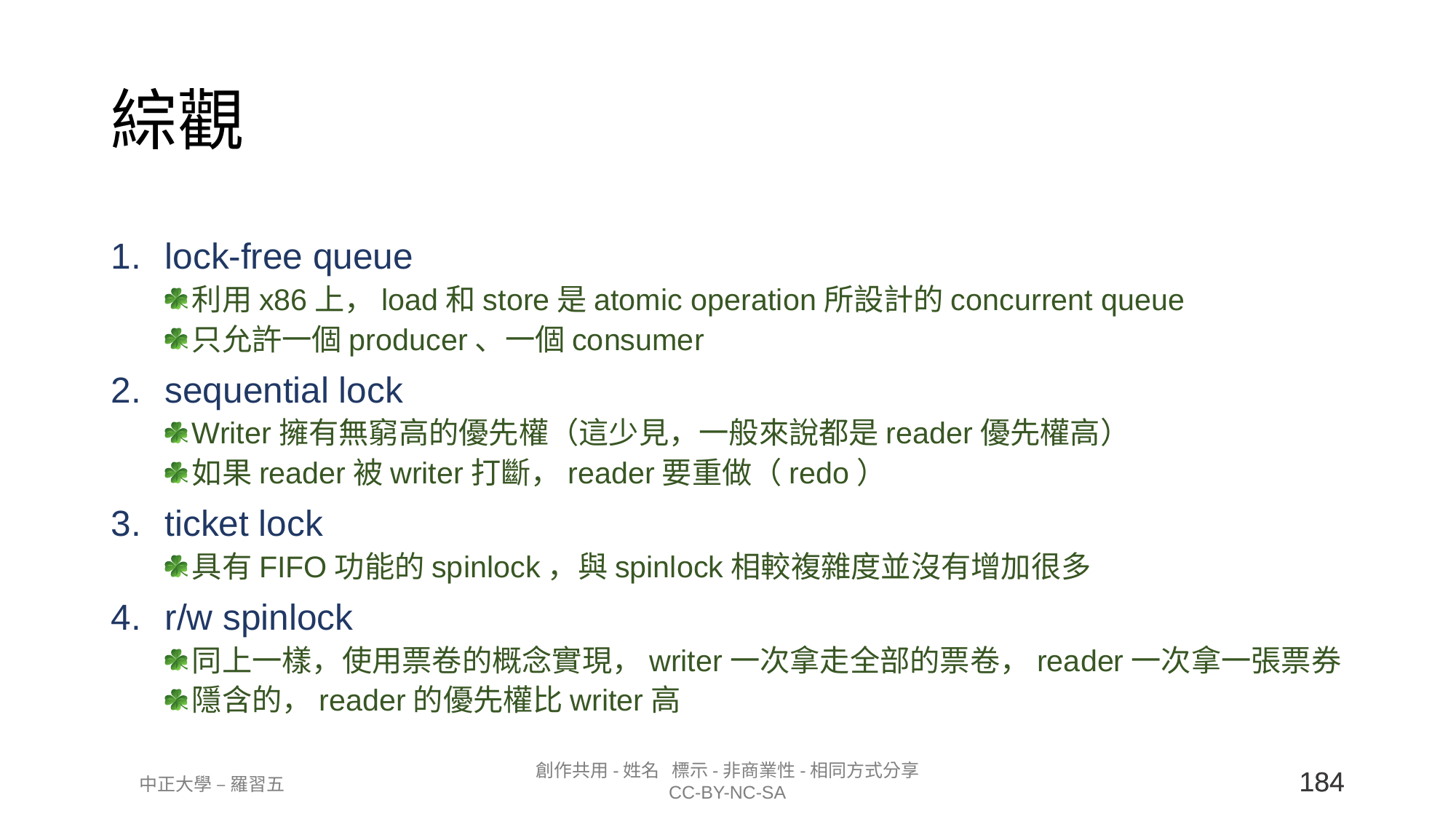

# 綜觀
lock-free queue
利用x86上，load和store是atomic operation所設計的concurrent queue
只允許一個producer、一個consumer
sequential lock
Writer擁有無窮高的優先權（這少見，一般來說都是reader優先權高）
如果reader被writer打斷，reader要重做（redo）
ticket lock
具有FIFO功能的spinlock，與spinlock相較複雜度並沒有增加很多
r/w spinlock
同上一樣，使用票卷的概念實現，writer一次拿走全部的票卷，reader一次拿一張票券
隱含的，reader的優先權比writer高